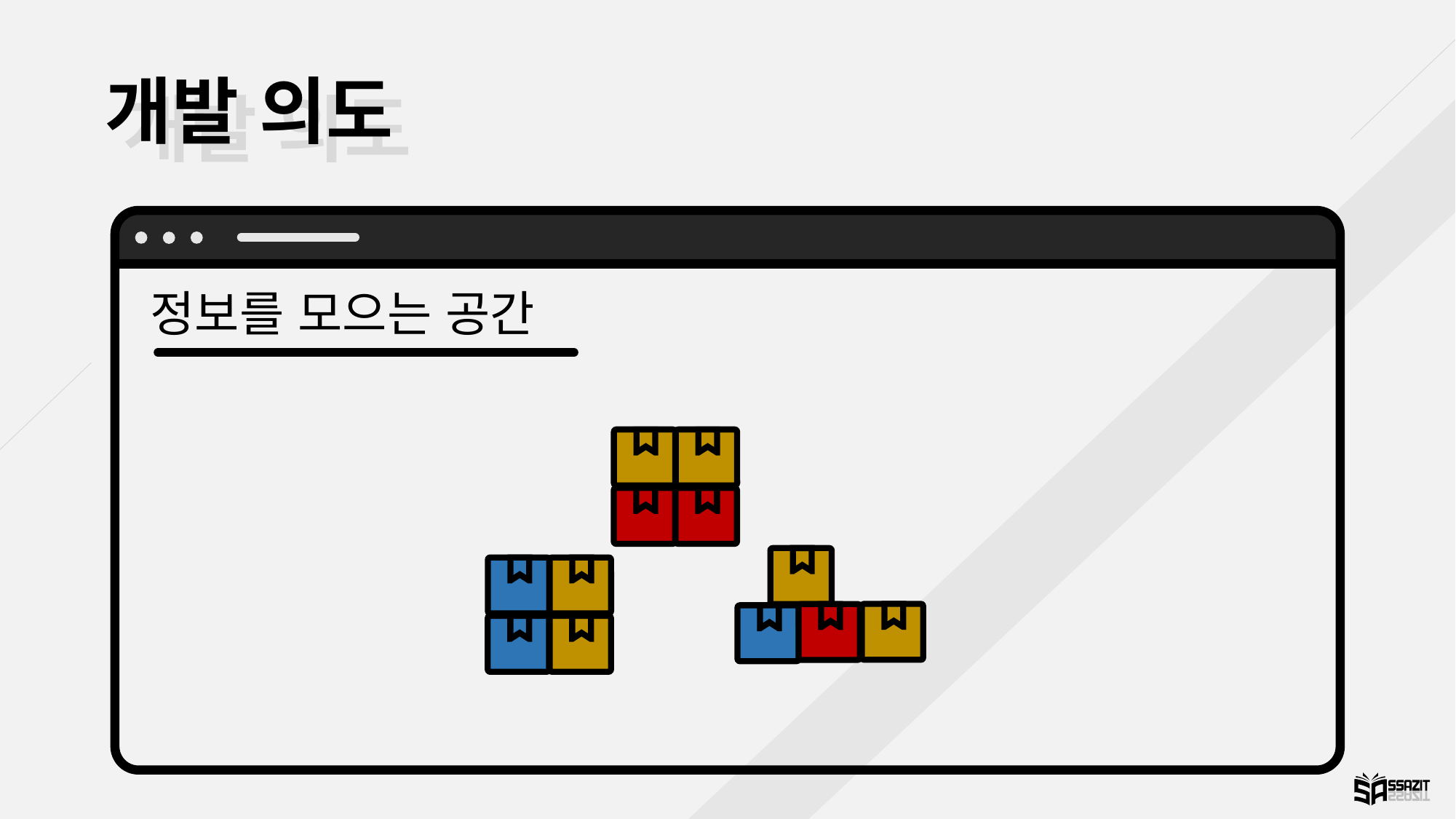

개발 의도

개발 의도

정보를 모으는 공간